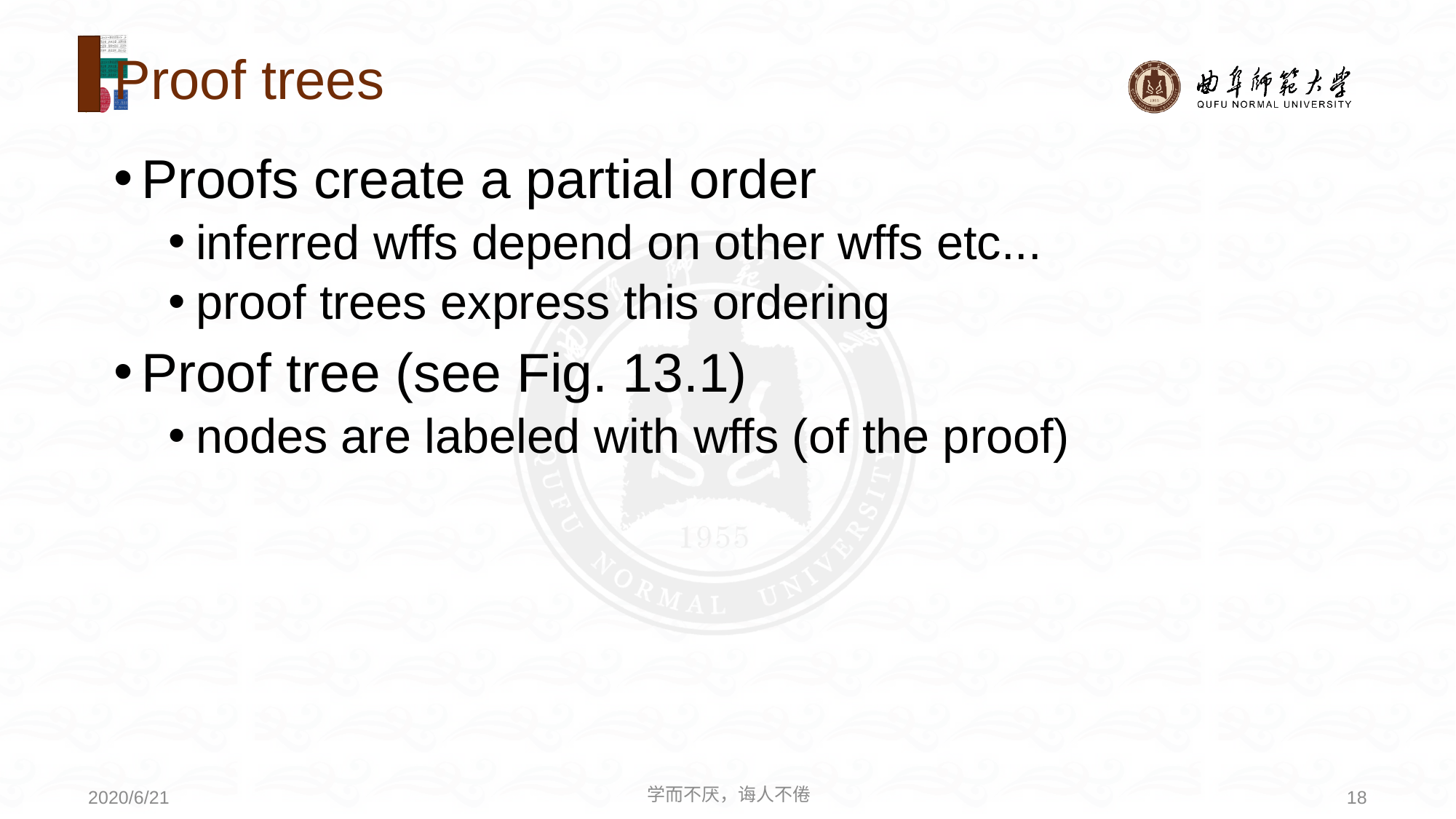

# Proof trees
Proofs create a partial order
inferred wffs depend on other wffs etc...
proof trees express this ordering
Proof tree (see Fig. 13.1)
nodes are labeled with wffs (of the proof)
学而不厌，诲人不倦
18
2020/6/21